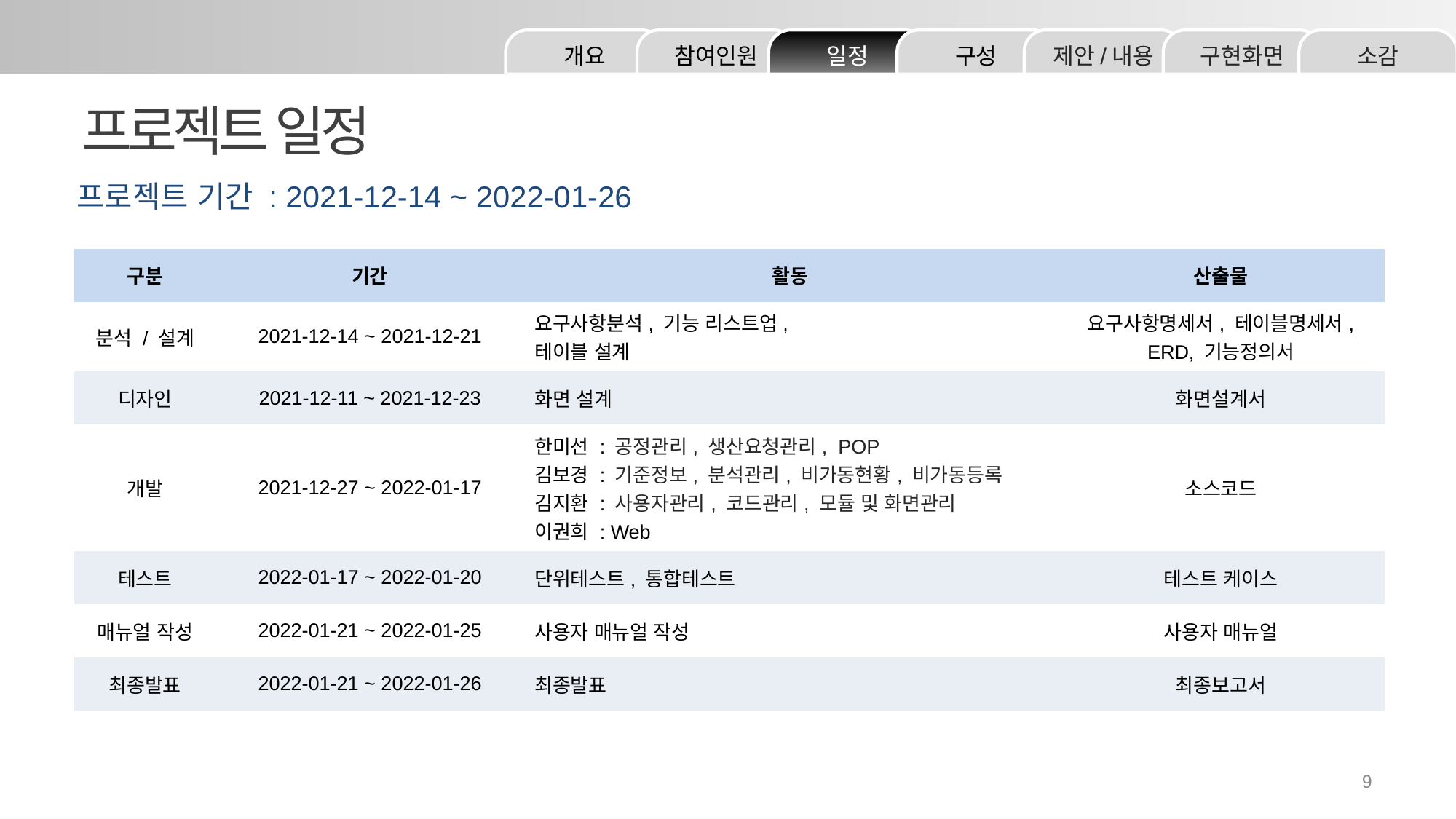

소감
구현화면
제안/내용
구성
일정
참여인원
개요

프로젝트 일정
프로젝트 기간 : 2021-12-14 ~ 2022-01-26
| 구분 | 기간 | 활동 | 산출물 |
| --- | --- | --- | --- |
| 분석 / 설계 | 2021-12-14 ~ 2021-12-21 | 요구사항분석, 기능 리스트업, 테이블 설계 | 요구사항명세서, 테이블명세서, ERD, 기능정의서 |
| 디자인 | 2021-12-11 ~ 2021-12-23 | 화면 설계 | 화면설계서 |
| 개발 | 2021-12-27 ~ 2022-01-17 | 한미선 : 공정관리, 생산요청관리, POP 김보경 : 기준정보, 분석관리, 비가동현황, 비가동등록 김지환 : 사용자관리, 코드관리, 모듈 및 화면관리 이권희 : Web | 소스코드 |
| 테스트 | 2022-01-17 ~ 2022-01-20 | 단위테스트, 통합테스트 | 테스트 케이스 |
| 매뉴얼 작성 | 2022-01-21 ~ 2022-01-25 | 사용자 매뉴얼 작성 | 사용자 매뉴얼 |
| 최종발표 | 2022-01-21 ~ 2022-01-26 | 최종발표 | 최종보고서 |
9